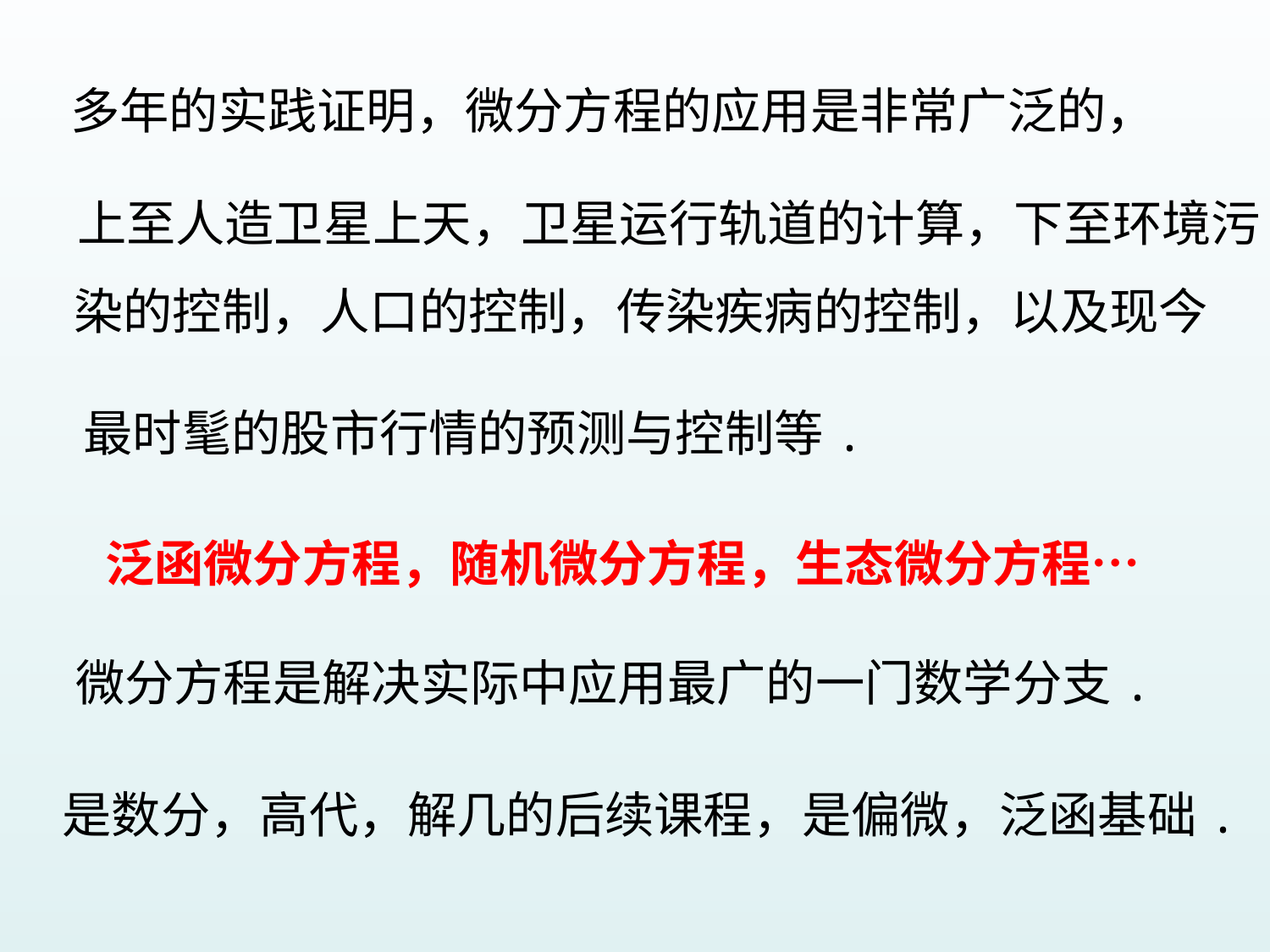

多年的实践证明，微分方程的应用是非常广泛的，
上至人造卫星上天，卫星运行轨道的计算，下至环境污
染的控制，人口的控制，传染疾病的控制，以及现今
最时髦的股市行情的预测与控制等.
泛函微分方程，随机微分方程，生态微分方程…
微分方程是解决实际中应用最广的一门数学分支.
是数分，高代，解几的后续课程，是偏微，泛函基础.